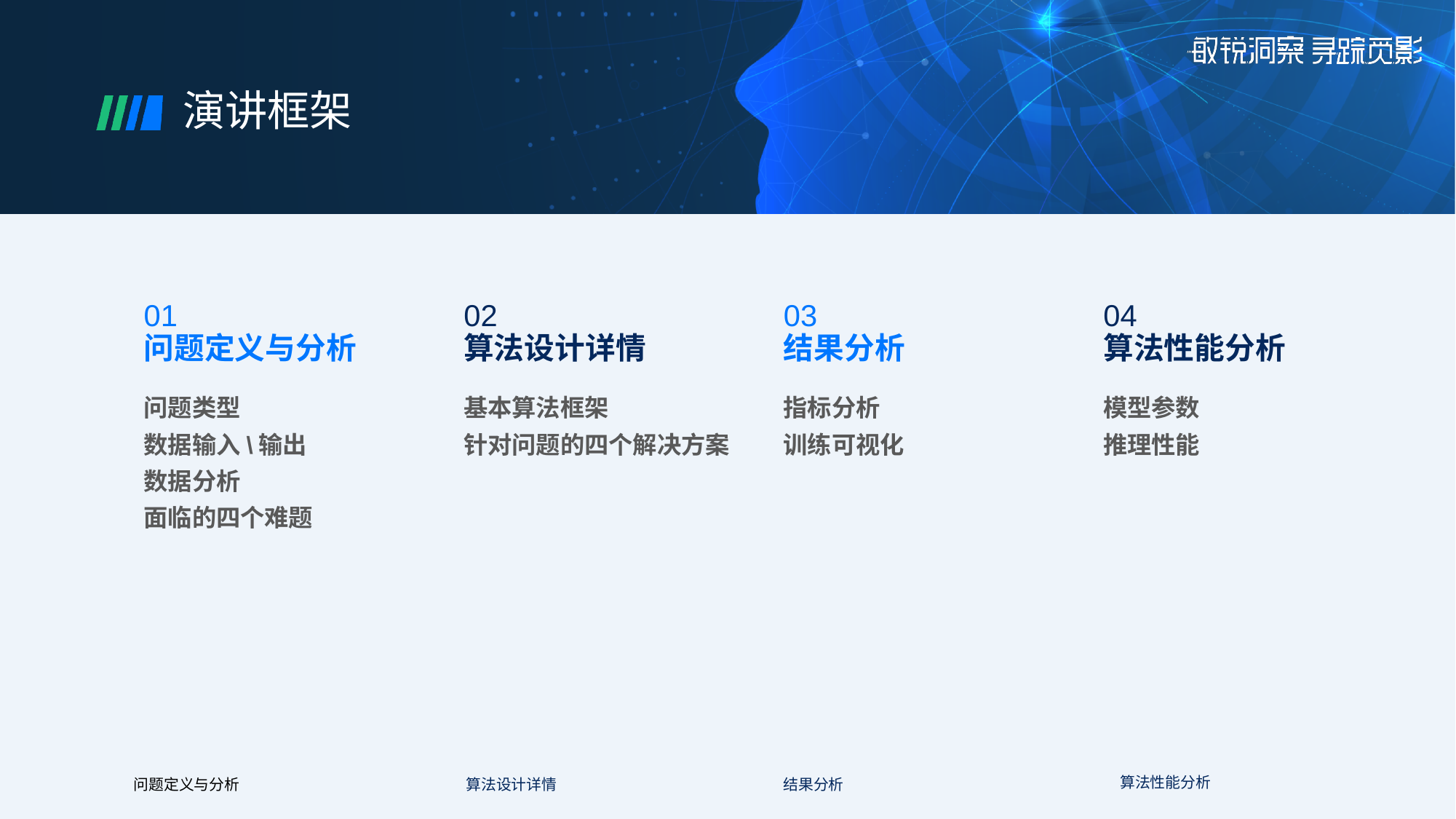

# 演讲框架
01
问题定义与分析
问题类型
数据输入\输出
数据分析
面临的四个难题
02
算法设计详情
基本算法框架
针对问题的四个解决方案

03
结果分析
指标分析
训练可视化
04
算法性能分析
模型参数
推理性能
算法性能分析
结果分析
问题定义与分析
算法设计详情